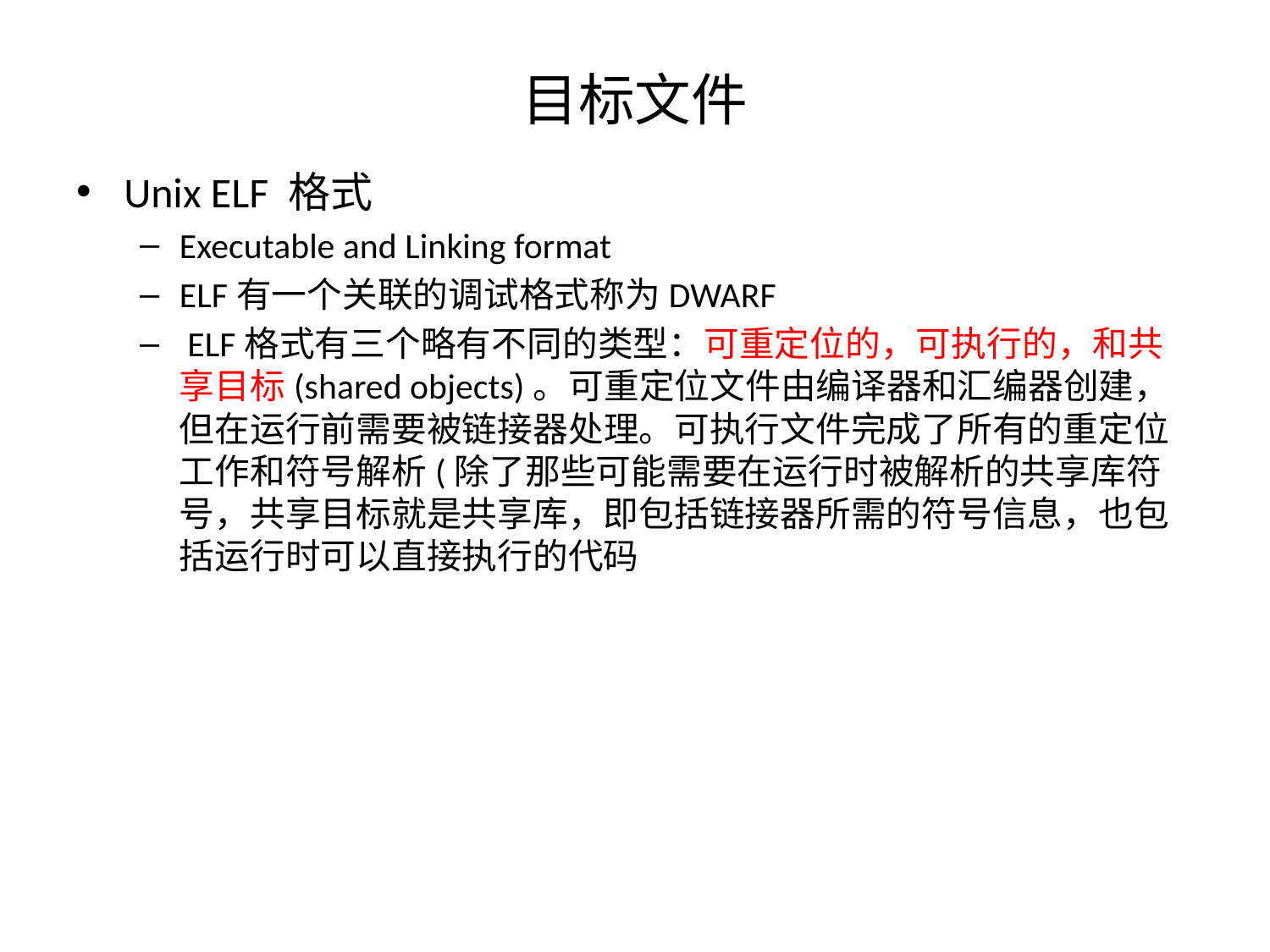

# 目标文件
Unix ELF 格式
Executable and Linking format
ELF有一个关联的调试格式称为DWARF
 ELF格式有三个略有不同的类型：可重定位的，可执行的，和共享目标(shared objects)。可重定位文件由编译器和汇编器创建，但在运行前需要被链接器处理。可执行文件完成了所有的重定位工作和符号解析(除了那些可能需要在运行时被解析的共享库符号，共享目标就是共享库，即包括链接器所需的符号信息，也包括运行时可以直接执行的代码